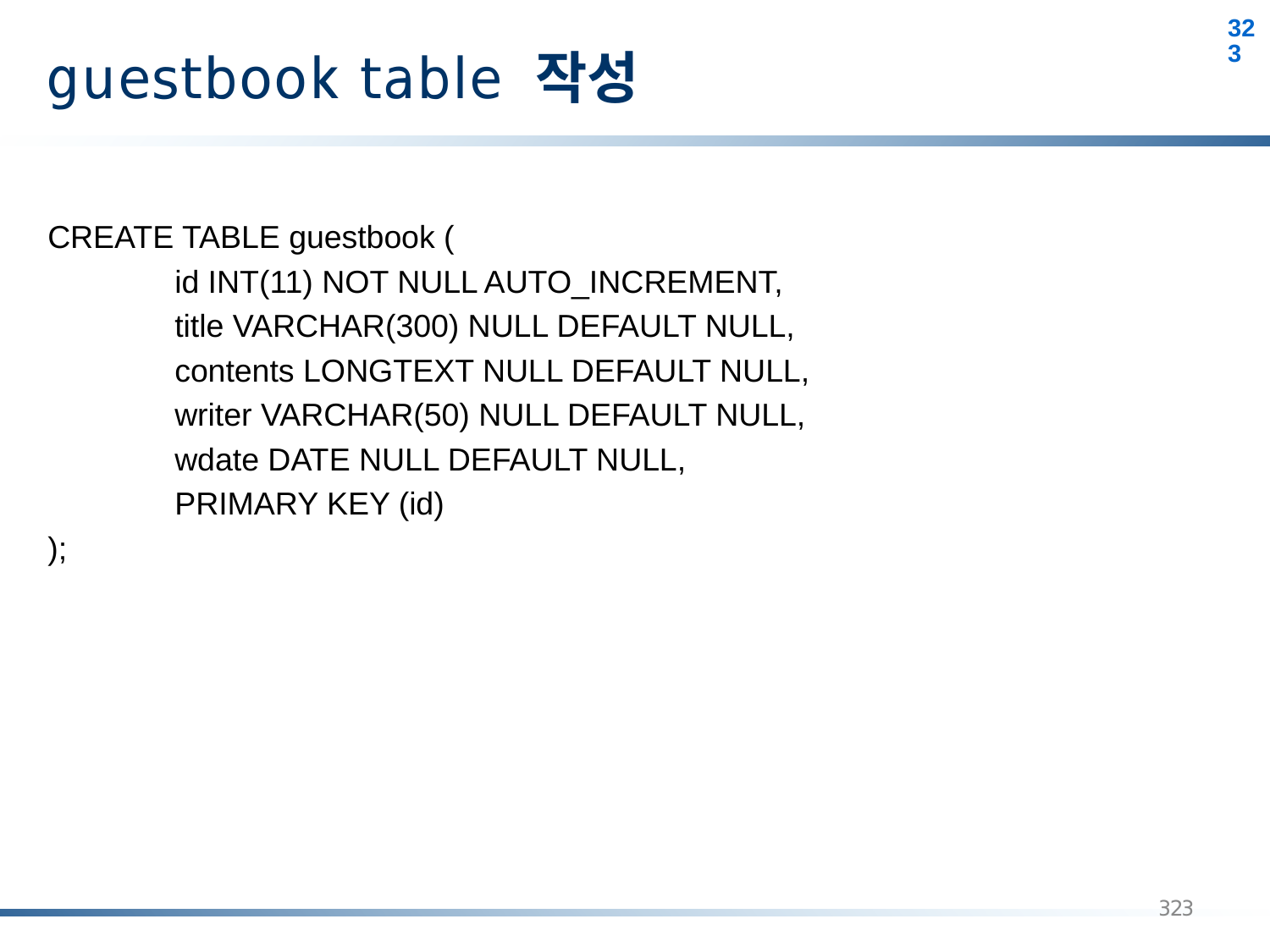

# guestbook table 작성

CREATE TABLE guestbook (
	id INT(11) NOT NULL AUTO_INCREMENT,
	title VARCHAR(300) NULL DEFAULT NULL,
	contents LONGTEXT NULL DEFAULT NULL,
	writer VARCHAR(50) NULL DEFAULT NULL,
	wdate DATE NULL DEFAULT NULL,
	PRIMARY KEY (id)
);

323